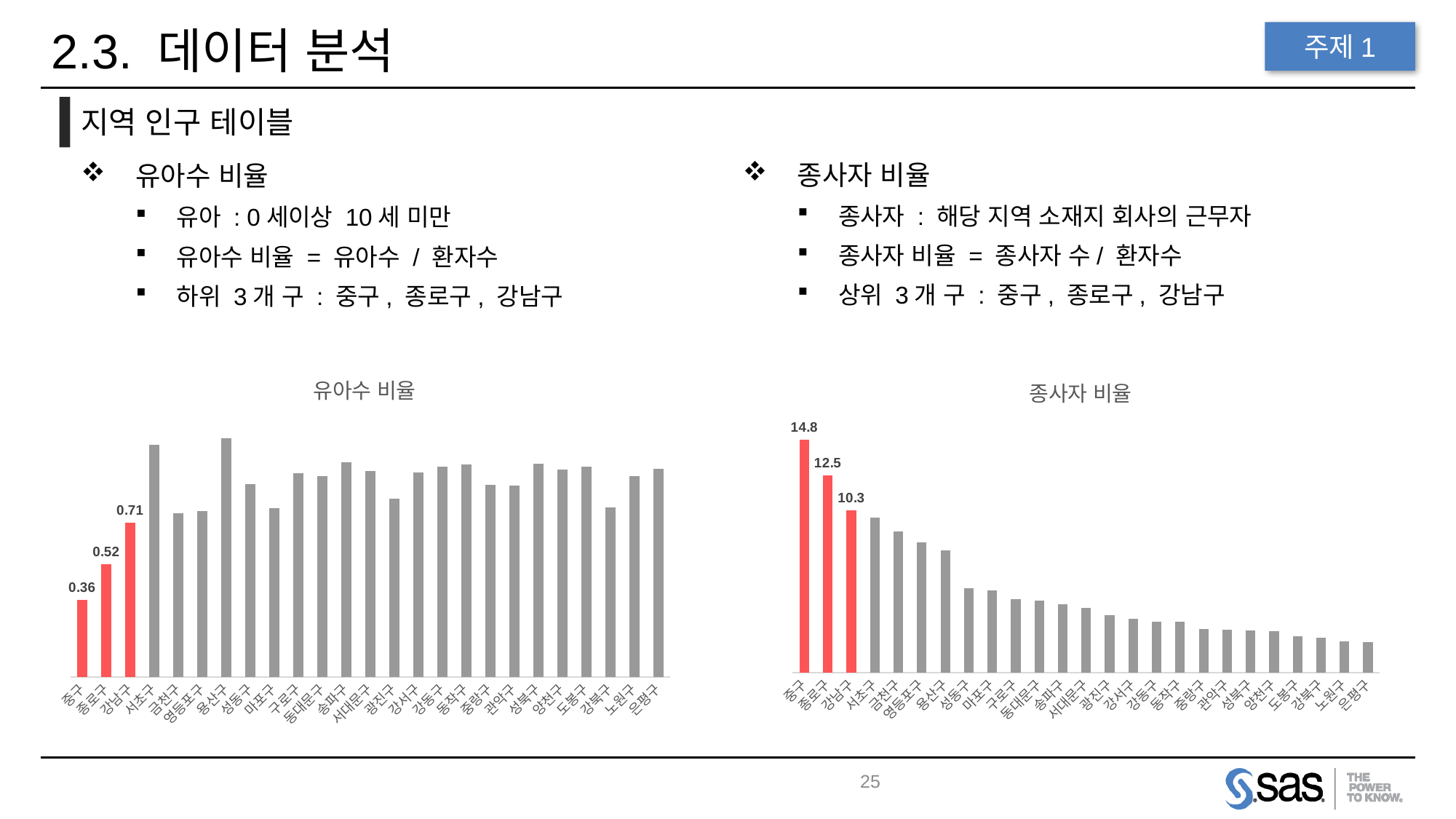

# 2.3. 데이터 분석
주제1

지역 인구 테이블
종사자 비율
종사자 : 해당 지역 소재지 회사의 근무자
종사자 비율 = 종사자 수/ 환자수
상위 3개 구 : 중구, 종로구, 강남구

유아수 비율
유아 : 0세이상 10세 미만
유아수 비율 = 유아수 / 환자수
하위 3개 구 : 중구, 종로구, 강남구

### Chart: 유아수 비율

| Category | 유아수/환자수 |
|---|---|
| 중구 | 0.357661699513967 |
| 종로구 | 0.521678991328403 |
| 강남구 | 0.714687421541552 |
| 서초구 | 1.074444219610672 |
| 금천구 | 0.757439995288383 |
| 영등포구 | 0.768769335560752 |
| 용산구 | 1.107427082697278 |
| 성동구 | 0.893534230907892 |
| 마포구 | 0.783703379457374 |
| 구로구 | 0.943714851873983 |
| 동대문구 | 0.931793862828346 |
| 송파구 | 0.995323683428231 |
| 서대문구 | 0.954035780849812 |
| 광진구 | 0.827325114583079 |
| 강서구 | 0.946977649191306 |
| 강동구 | 0.975051011690213 |
| 동작구 | 0.984051598351993 |
| 중랑구 | 0.889274724850731 |
| 관악구 | 0.887623310950841 |
| 성북구 | 0.986847071557617 |
| 양천구 | 0.962277368023429 |
| 도봉구 | 0.975925771115991 |
| 강북구 | 0.785743913723238 |
| 노원구 | 0.931527464258842 |
| 은평구 | 0.964303080347288 |

### Chart: 종사자 비율

| Category | 종사자수/환자수 |
|---|---|
| 중구 | 14.82414677135075 |
| 종로구 | 12.53822418471033 |
| 강남구 | 10.33291488827517 |
| 서초구 | 9.869551064847325 |
| 금천구 | 8.965671729355067 |
| 영등포구 | 8.297002322386135 |
| 용산구 | 7.763998290285156 |
| 성동구 | 5.363182038563379 |
| 마포구 | 5.2192553683033 |
| 구로구 | 4.660853101897785 |
| 동대문구 | 4.559732145939042 |
| 송파구 | 4.342714550318985 |
| 서대문구 | 4.117832002391171 |
| 광진구 | 3.657729716507702 |
| 강서구 | 3.423301927830825 |
| 강동구 | 3.261391257665888 |
| 동작구 | 3.260326212699754 |
| 중랑구 | 2.779118557745174 |
| 관악구 | 2.712136284506342 |
| 성북구 | 2.661954149345538 |
| 양천구 | 2.657066250099383 |
| 도봉구 | 2.290490918399703 |
| 강북구 | 2.216521489422801 |
| 노원구 | 1.999560010712783 |
| 은평구 | 1.926545387171287 |
25